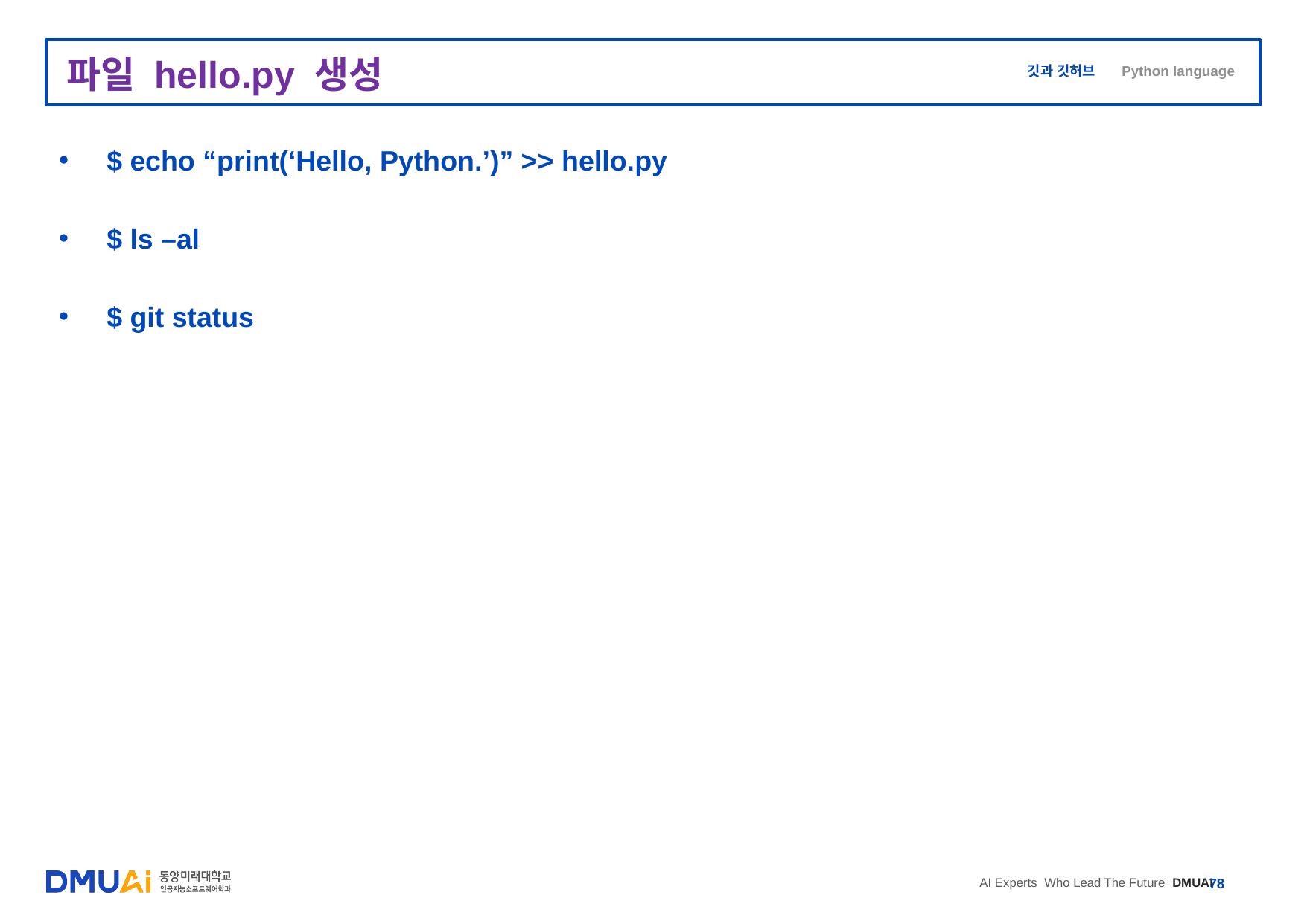

# 파일 hello.py 생성
$ echo “print(‘Hello, Python.’)” >> hello.py

$ ls –al

$ git status